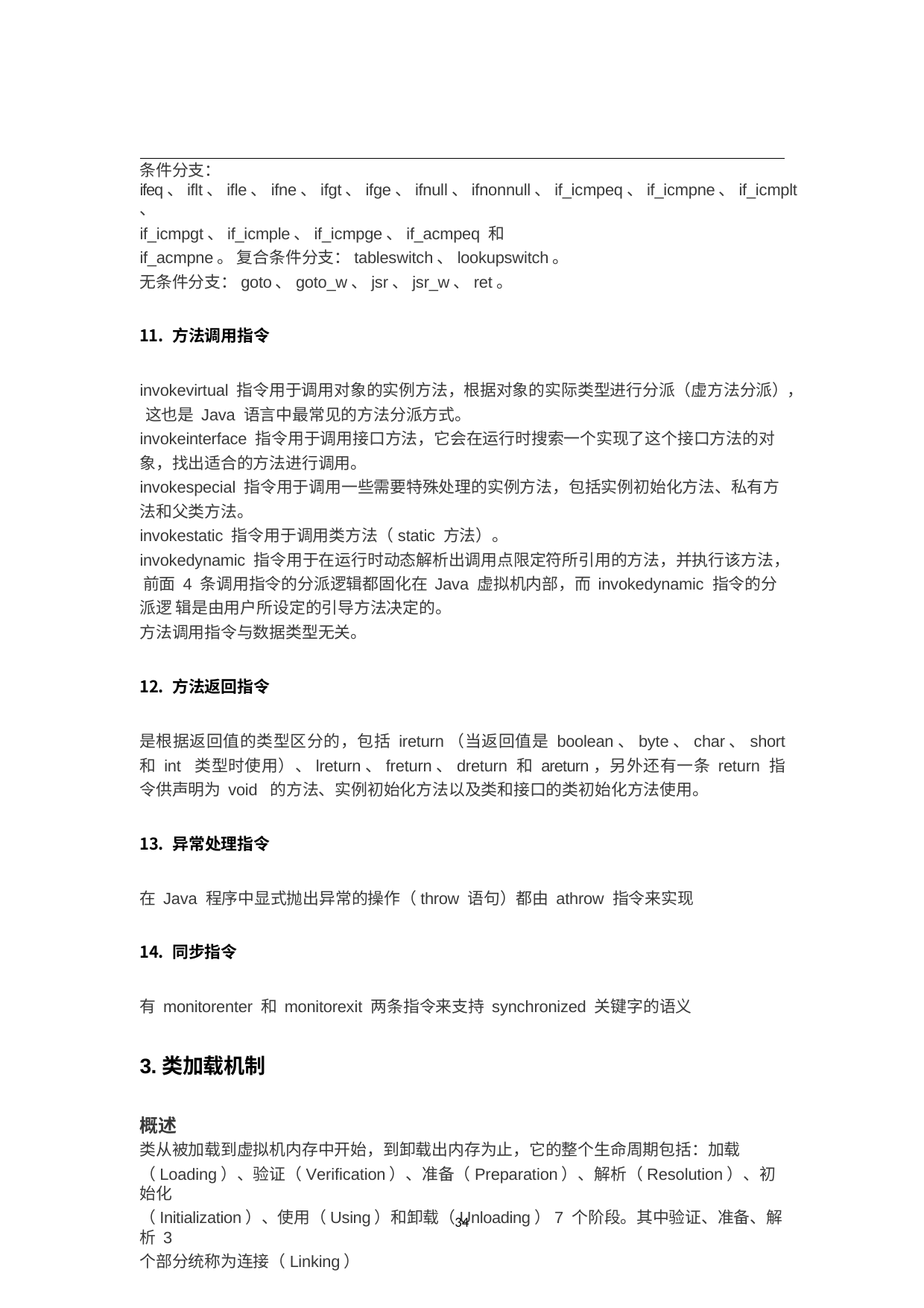

条件分支：ifeq、iflt、ifle、ifne、ifgt、ifge、ifnull、ifnonnull、if_icmpeq、if_icmpne、if_icmplt、
if_icmpgt、if_icmple、if_icmpge、if_acmpeq 和 if_acmpne。 复合条件分支：tableswitch、lookupswitch。
无条件分支：goto、goto_w、jsr、jsr_w、ret。

方法调用指令

invokevirtual 指令用于调用对象的实例方法，根据对象的实际类型进行分派（虚方法分派），  这也是 Java 语言中最常见的方法分派方式。
invokeinterface 指令用于调用接口方法，它会在运行时搜索一个实现了这个接口方法的对 象，找出适合的方法进行调用。
invokespecial 指令用于调用一些需要特殊处理的实例方法，包括实例初始化方法、私有方 法和父类方法。
invokestatic 指令用于调用类方法（static 方法）。
invokedynamic 指令用于在运行时动态解析出调用点限定符所引用的方法，并执行该方法，  前面 4 条调用指令的分派逻辑都固化在 Java 虚拟机内部，而 invokedynamic 指令的分派逻 辑是由用户所设定的引导方法决定的。
方法调用指令与数据类型无关。

方法返回指令

是根据返回值的类型区分的，包括 ireturn（当返回值是 boolean、byte、char、short 和 int  类型时使用）、lreturn、freturn、dreturn 和 areturn，另外还有一条 return 指令供声明为 void  的方法、实例初始化方法以及类和接口的类初始化方法使用。

异常处理指令

在 Java 程序中显式抛出异常的操作（throw 语句）都由 athrow 指令来实现

同步指令

有 monitorenter 和 monitorexit 两条指令来支持 synchronized 关键字的语义

3.类加载机制

概述
类从被加载到虚拟机内存中开始，到卸载出内存为止，它的整个生命周期包括：加载
（Loading）、验证（Verification）、准备（Preparation）、解析（Resolution）、初始化
（Initialization）、使用（Using）和卸载（Unloading）7 个阶段。其中验证、准备、解析 3
个部分统称为连接（Linking）

34